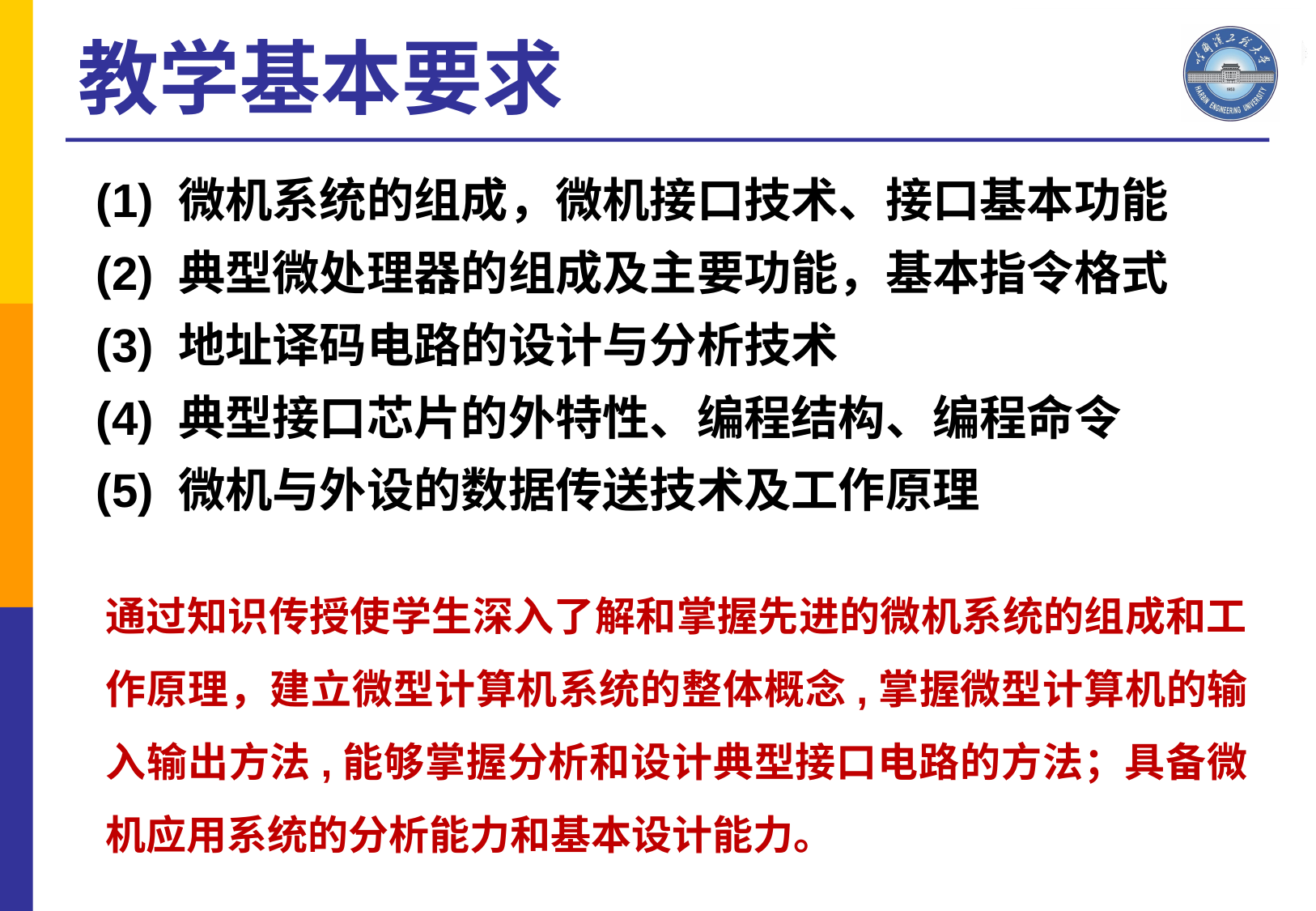

教学基本要求
(1) 微机系统的组成，微机接口技术、接口基本功能
(2) 典型微处理器的组成及主要功能，基本指令格式
(3) 地址译码电路的设计与分析技术
(4) 典型接口芯片的外特性、编程结构、编程命令
(5) 微机与外设的数据传送技术及工作原理
通过知识传授使学生深入了解和掌握先进的微机系统的组成和工作原理，建立微型计算机系统的整体概念,掌握微型计算机的输入输出方法,能够掌握分析和设计典型接口电路的方法；具备微机应用系统的分析能力和基本设计能力。